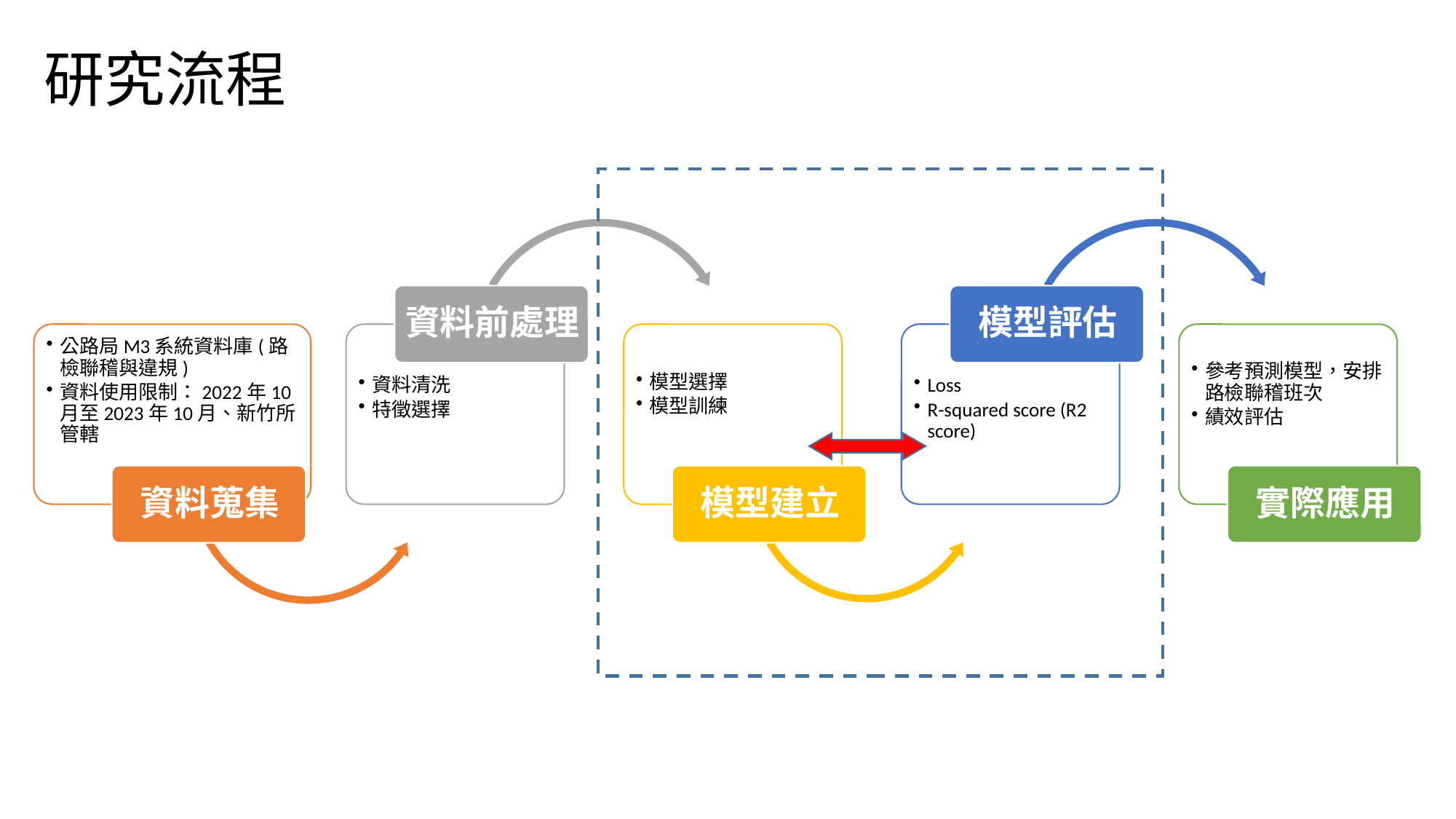

# 研究流程
公路局M3系統資料庫(路檢聯稽與違規)
資料使用限制：2022年10月至2023年10月、新竹所管轄
資料蒐集
資料清洗
特徵選擇
資料前處理
模型選擇
模型訓練
模型建立
Loss
R-squared score (R2 score)
模型評估
參考預測模型，安排路檢聯稽班次
績效評估
實際應用